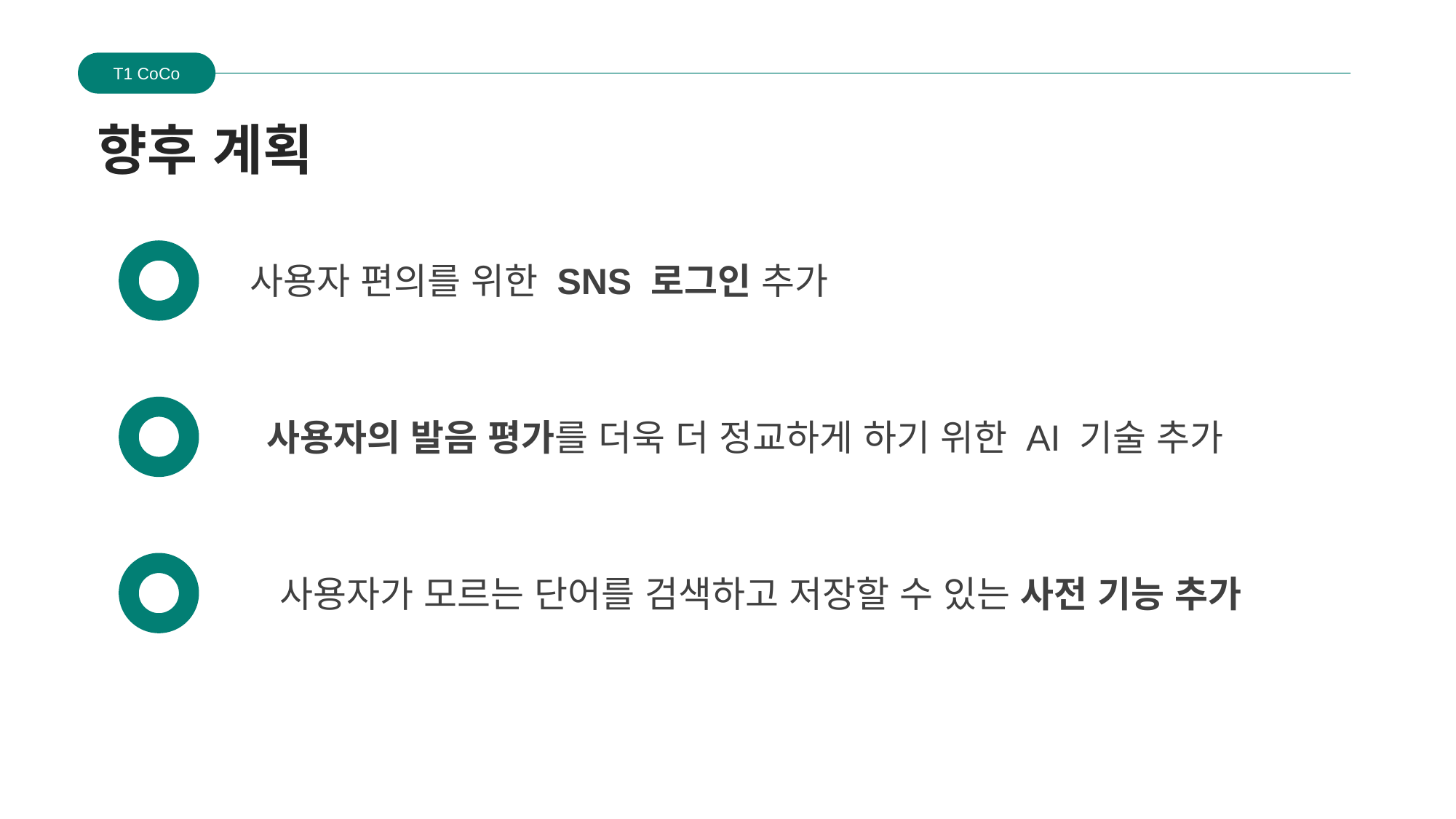

T1 CoCo
향후 계획

사용자 편의를 위한 SNS 로그인 추가

사용자의 발음 평가를 더욱 더 정교하게 하기 위한 AI 기술 추가

사용자가 모르는 단어를 검색하고 저장할 수 있는 사전 기능 추가